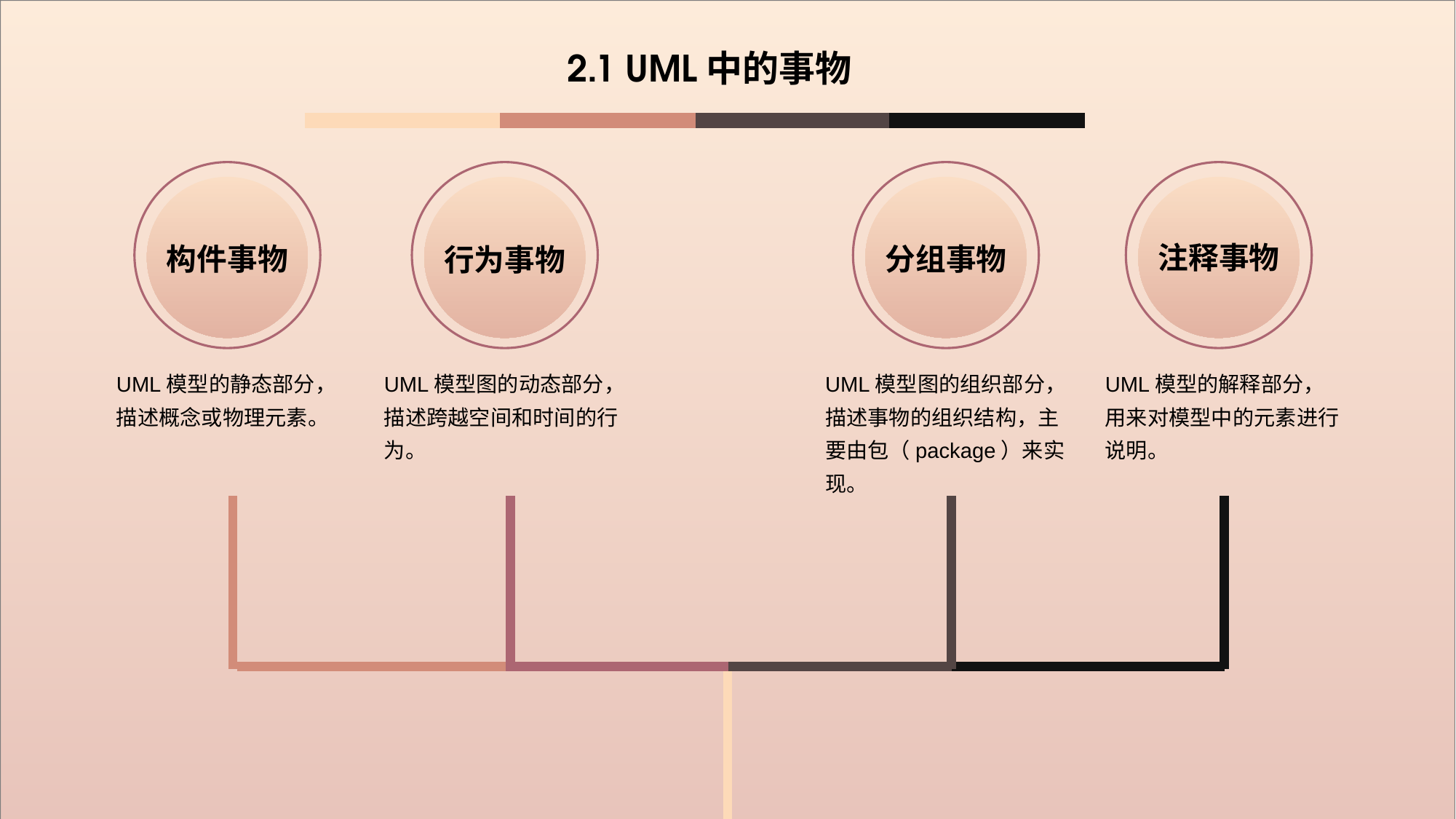

2.1 UML中的事物

注释事物
分组事物
构件事物
行为事物
UML模型的静态部分，描述概念或物理元素。
UML模型图的动态部分，描述跨越空间和时间的行为。
UML模型图的组织部分，描述事物的组织结构，主要由包（package）来实现。
UML模型的解释部分，用来对模型中的元素进行说明。